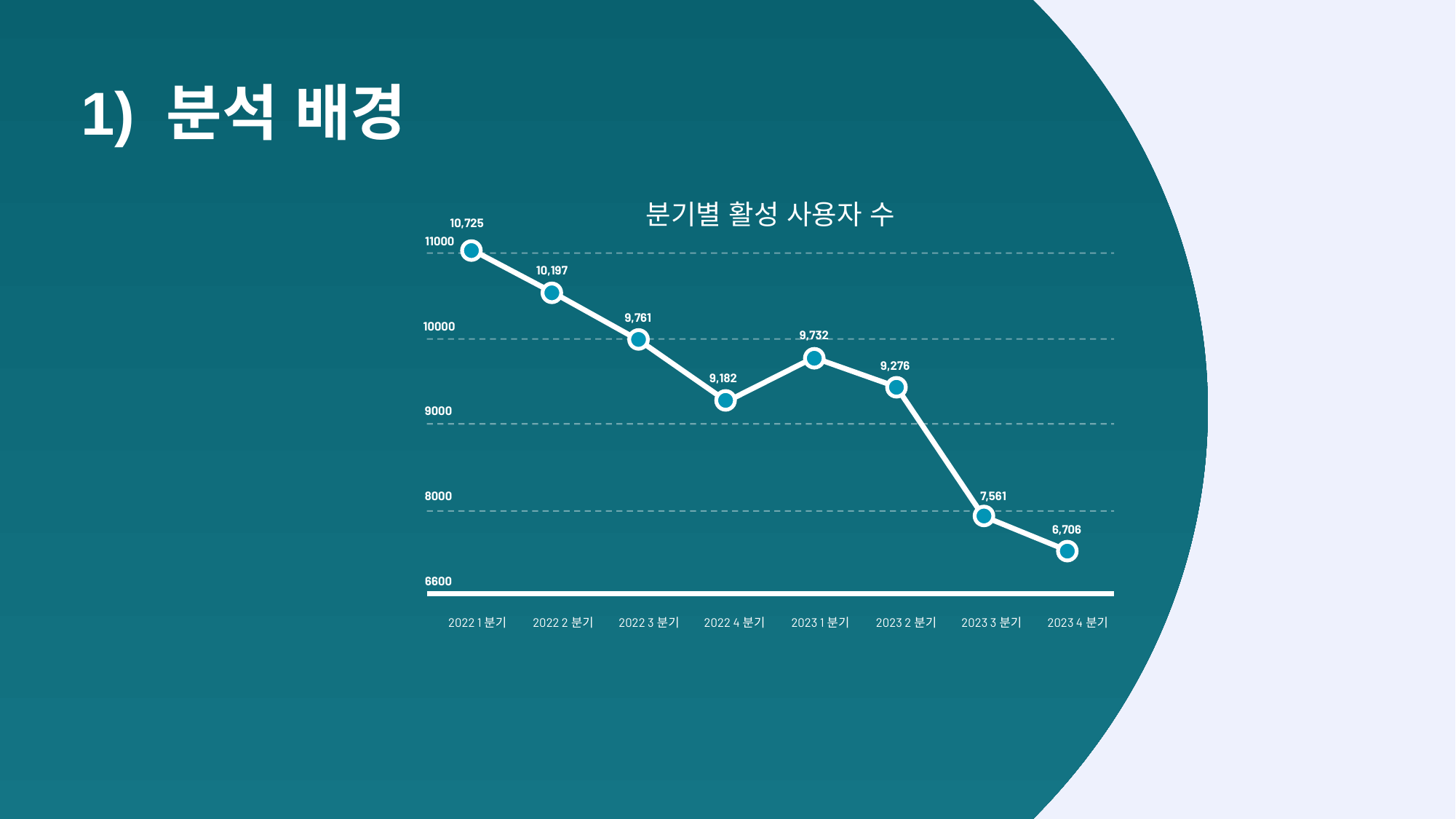

1) 분석 배경
분기별 활성 사용자 수
11000
10000
9000
8000
6600
2022 4분기
2023 1분기
2023 2분기
2023 3분기
2023 4분기
2022 1분기
2022 2분기
2022 3분기
10,725

10,197
9,761
9,732
9,276
9,182
7,561
6,706